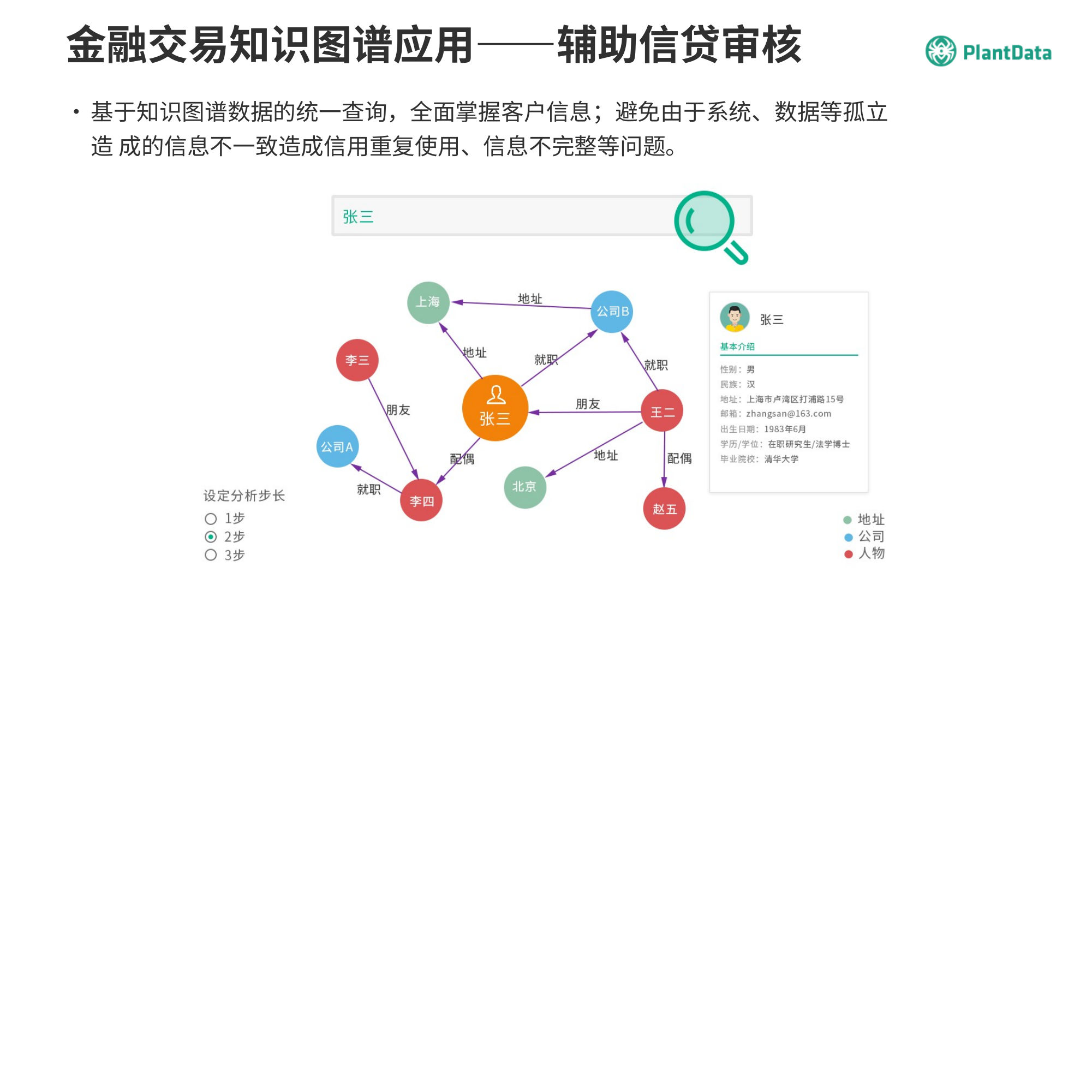

# 金融交易知识图谱应用——辅助信贷审核
•	基于知识图谱数据的统一查询，全面掌握客户信息；避免由于系统、数据等孤立造 成的信息不一致造成信用重复使用、信息不完整等问题。